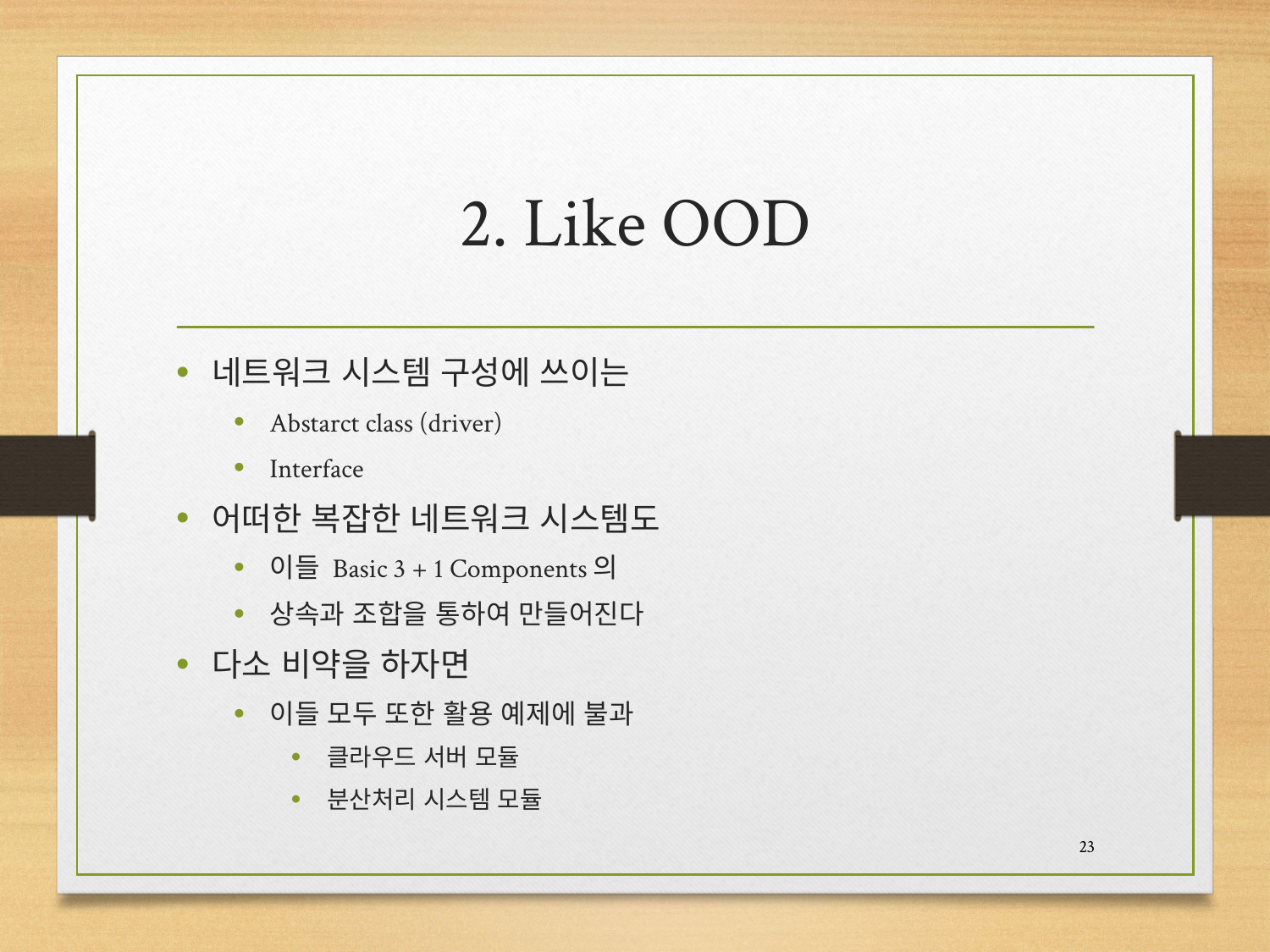

# 2. Like OOD
네트워크 시스템 구성에 쓰이는
Abstarct class (driver)
Interface
어떠한 복잡한 네트워크 시스템도
이들 Basic 3 + 1 Components의
상속과 조합을 통하여 만들어진다
다소 비약을 하자면
이들 모두 또한 활용 예제에 불과
클라우드 서버 모듈
분산처리 시스템 모듈
23